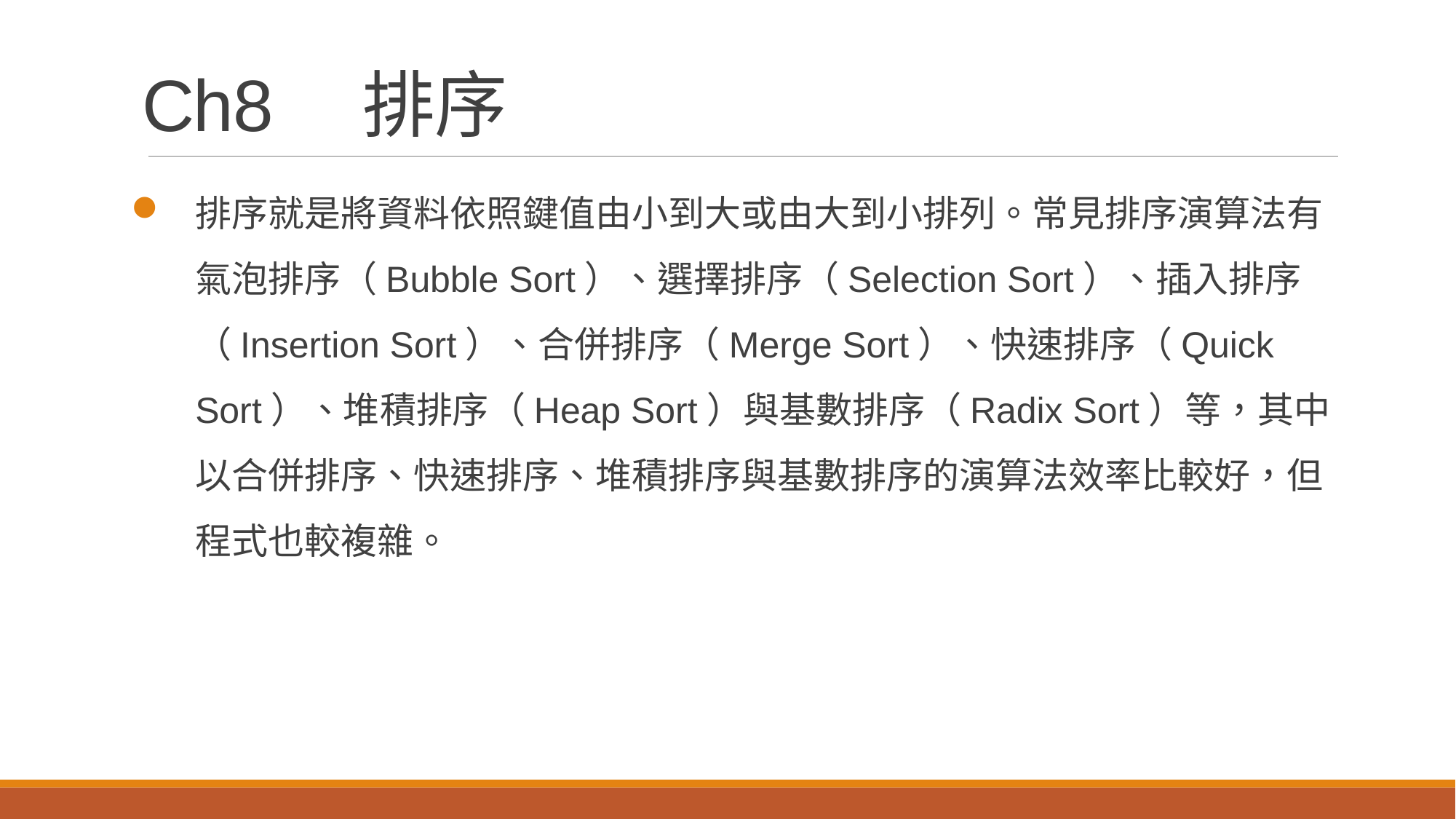

# Ch8　排序
排序就是將資料依照鍵值由小到大或由大到小排列。常見排序演算法有氣泡排序（Bubble Sort）、選擇排序（Selection Sort）、插入排序（Insertion Sort）、合併排序（Merge Sort）、快速排序（Quick Sort）、堆積排序（Heap Sort）與基數排序（Radix Sort）等，其中以合併排序、快速排序、堆積排序與基數排序的演算法效率比較好，但程式也較複雜。